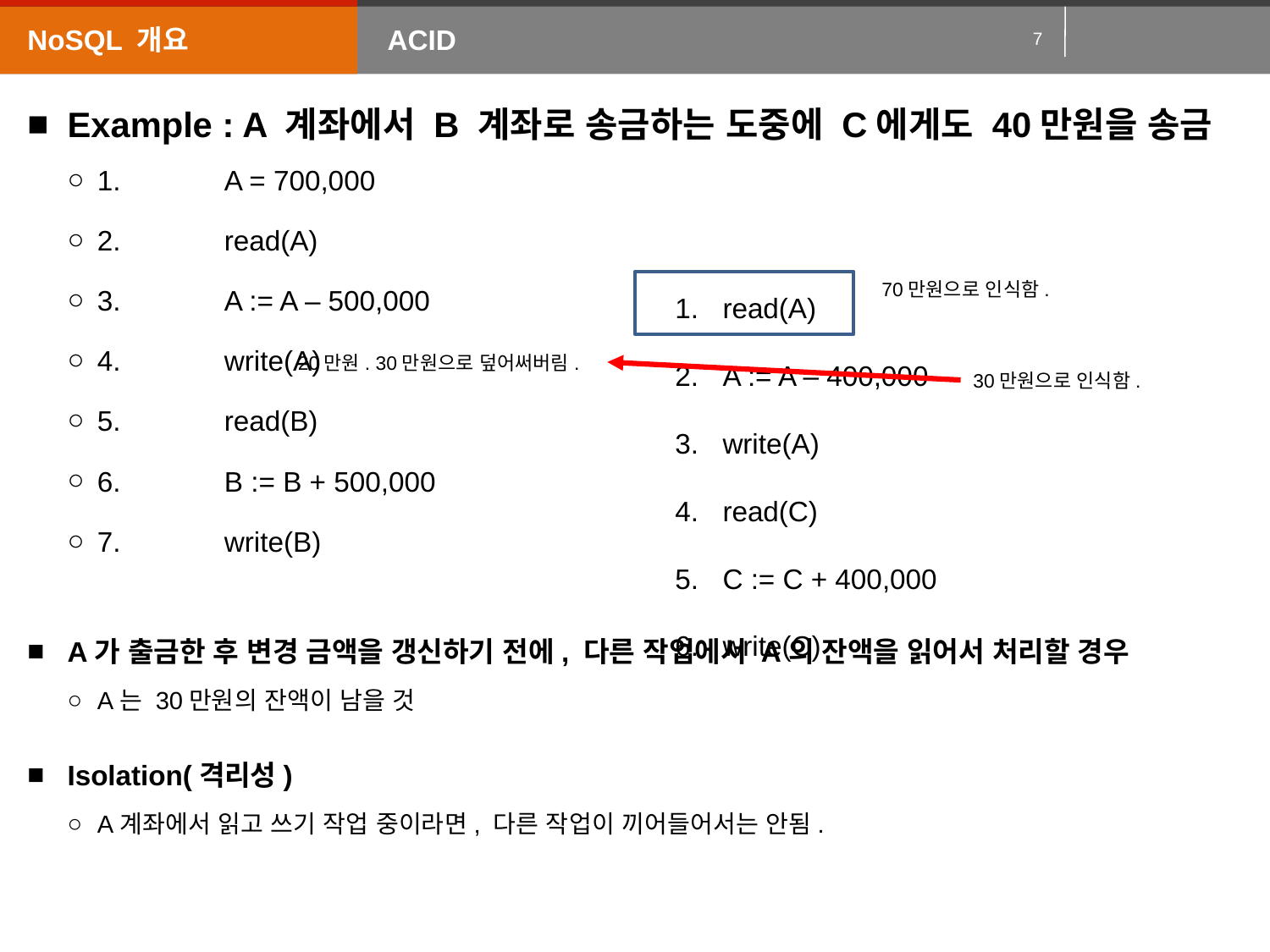

NoSQL 개요
ACID
Example : A 계좌에서 B 계좌로 송금하는 도중에 C에게도 40만원을 송금
1.	A = 700,000
2.	read(A)
3.	A := A – 500,000
4.	write(A)
5.	read(B)
6.	B := B + 500,000
7.	write(B)

A가 출금한 후 변경 금액을 갱신하기 전에, 다른 작업에서 A의 잔액을 읽어서 처리할 경우
A는 30만원의 잔액이 남을 것

Isolation(격리성)
A계좌에서 읽고 쓰기 작업 중이라면, 다른 작업이 끼어들어서는 안됨.
70만원으로 인식함.

read(A)

A := A – 400,000

write(A)

read(C)

C := C + 400,000

write(C)
20만원. 30만원으로 덮어써버림.
30만원으로 인식함.